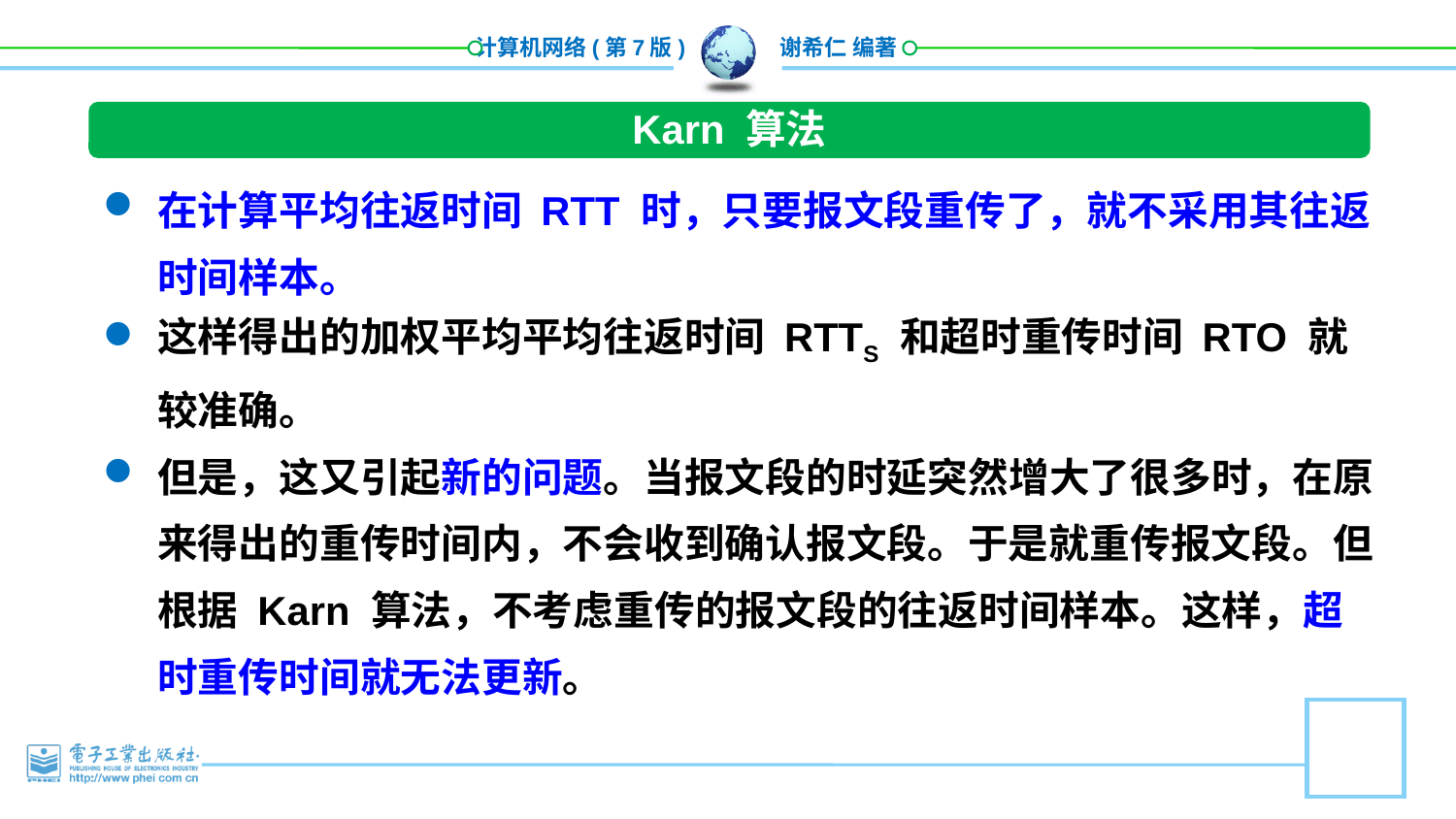

Karn 算法

在计算平均往返时间 RTT 时，只要报文段重传了，就不采用其往返时间样本。
这样得出的加权平均平均往返时间 RTTS 和超时重传时间 RTO 就较准确。
但是，这又引起新的问题。当报文段的时延突然增大了很多时，在原来得出的重传时间内，不会收到确认报文段。于是就重传报文段。但根据 Karn 算法，不考虑重传的报文段的往返时间样本。这样，超时重传时间就无法更新。